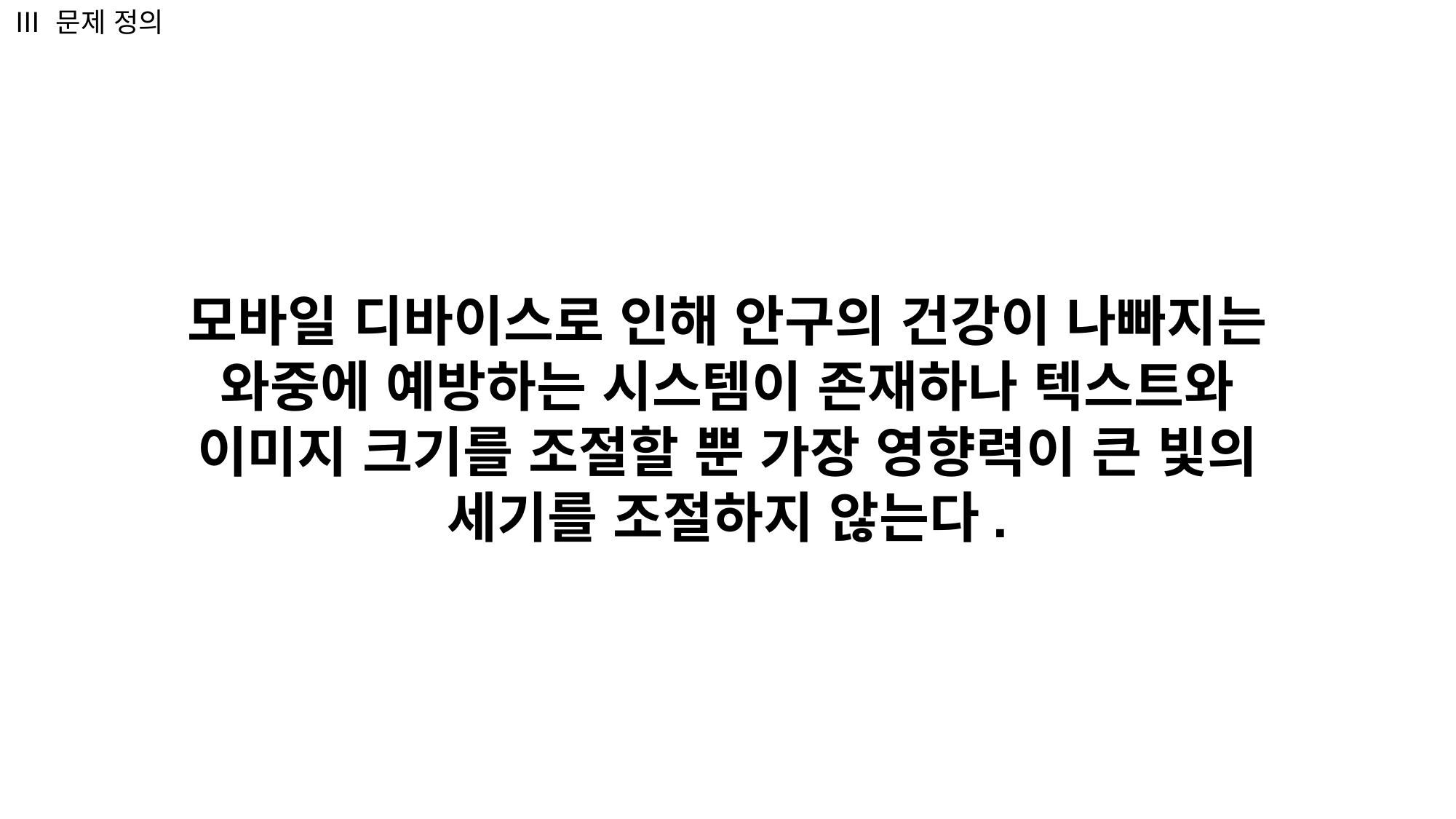

Ⅲ 문제 정의
모바일 디바이스로 인해 안구의 건강이 나빠지는 와중에 예방하는 시스템이 존재하나 텍스트와 이미지 크기를 조절할 뿐 가장 영향력이 큰 빛의 세기를 조절하지 않는다.